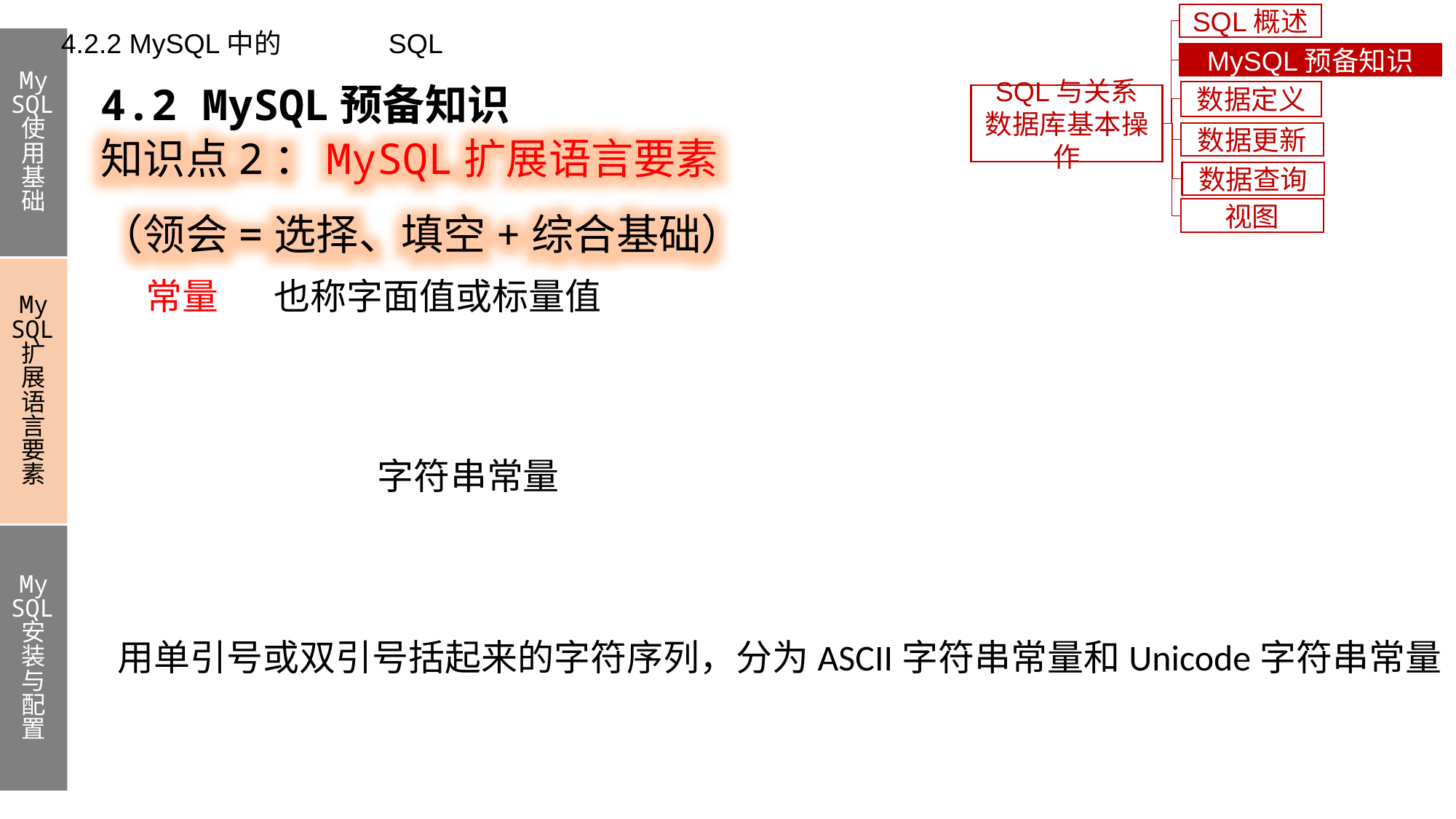

SQL概述
4.2.2 MySQL中的	SQL
My
SQL使用基础
My
SQL扩展语言要素
My
SQL安装与配置
MySQL预备知识
4.2 MySQL预备知识
数据定义
SQL与关系数据库基本操作
数据更新
知识点2：MySQL扩展语言要素
（领会=选择、填空+综合基础）
数据查询
视图
常量
也称字面值或标量值
字符串常量
数值常量
十六进制常量
时间日期常量
用单引号或双引号括起来的字符序列，分为ASCII字符串常量和Unicode字符串常量